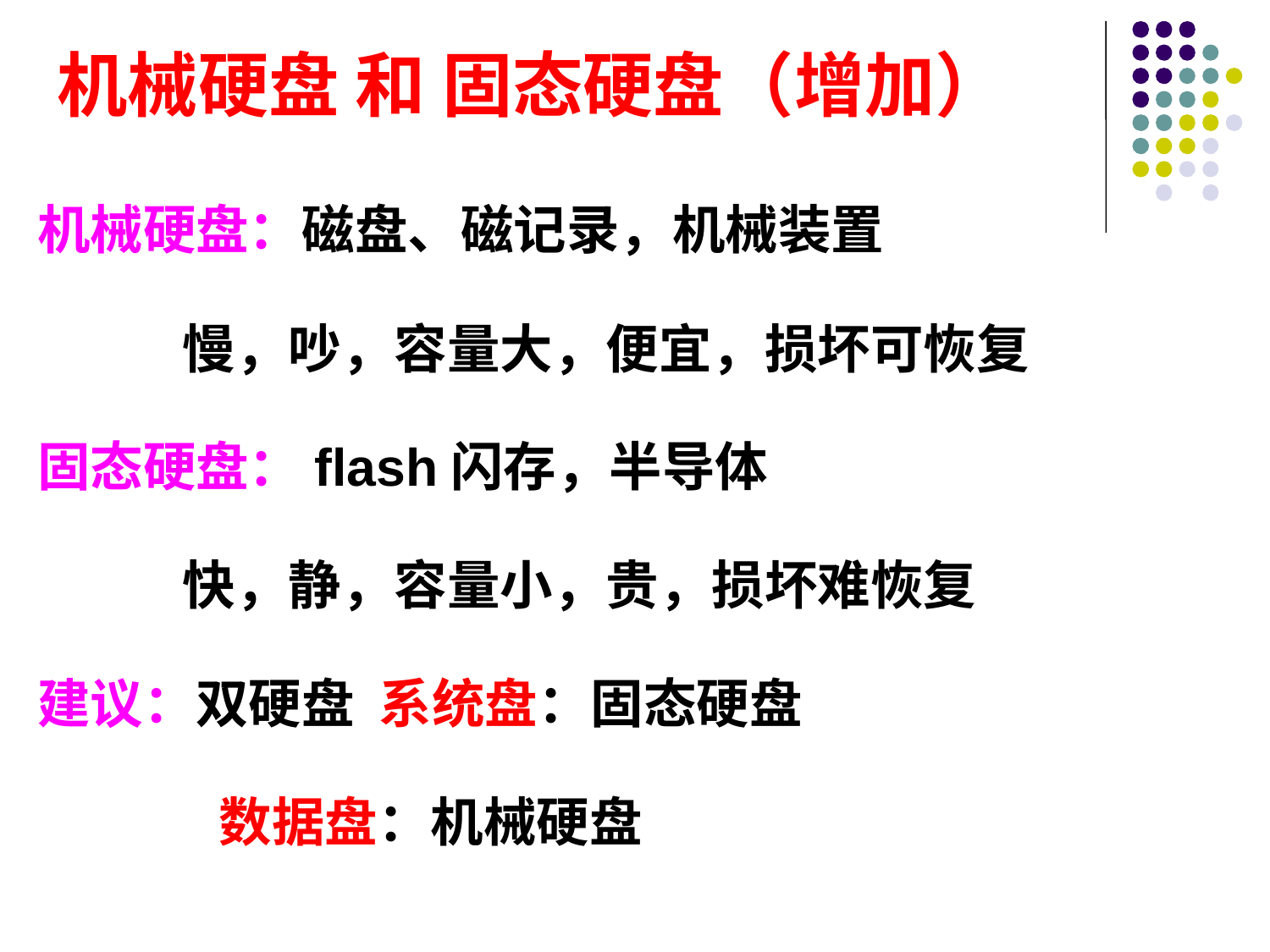

# 机械硬盘 和 固态硬盘（增加）
机械硬盘：磁盘、磁记录，机械装置
           慢，吵，容量大，便宜，损坏可恢复
固态硬盘：flash闪存，半导体
           快，静，容量小，贵，损坏难恢复
建议：双硬盘  系统盘：固态硬盘
              数据盘：机械硬盘